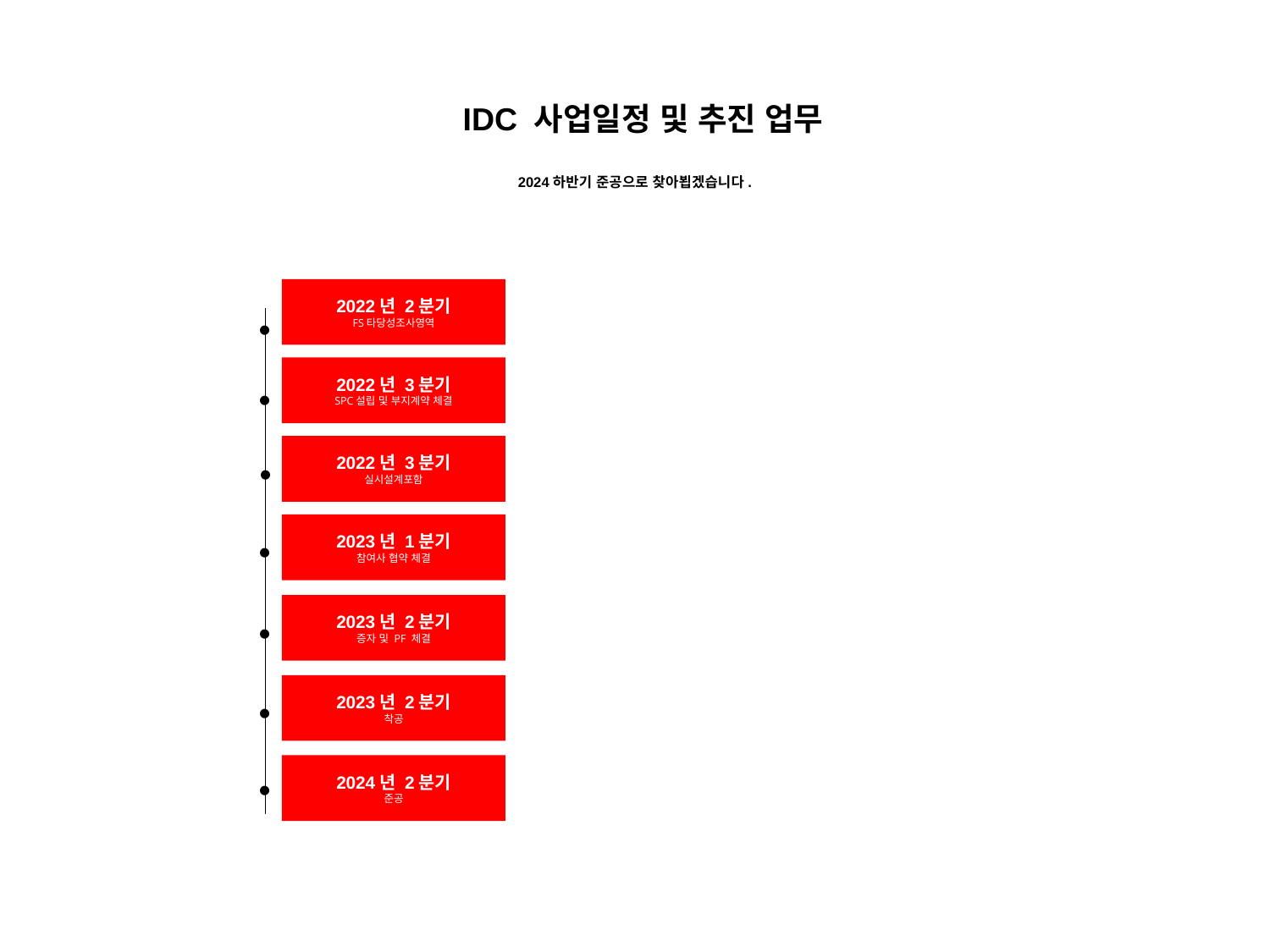

IDC 사업일정 및 추진 업무
2024하반기 준공으로 찾아뵙겠습니다.
.
2022년 2분기
FS타당성조사영역
.
2022년 3분기
SPC설립 및 부지계약 체결
.
2022년 3분기
실시설계포함
.
2023년 1분기
참여사 협약 체결
.
2023년 2분기
증자 및 PF 체결
.
2023년 2분기
착공
.
2024년 2분기
준공